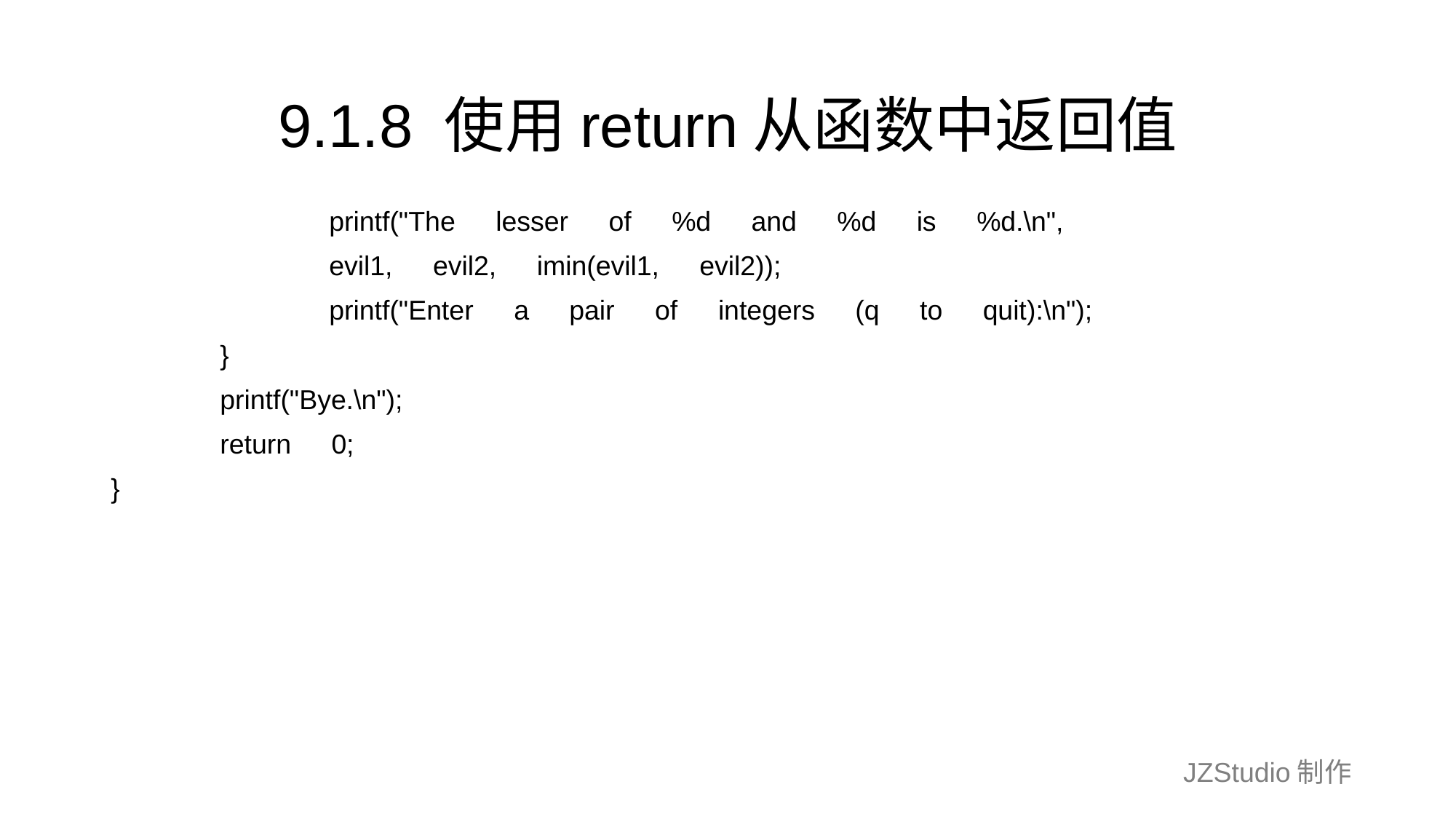

# 9.1.8 使用return从函数中返回值
		printf("The　lesser　of　%d　and　%d　is　%d.\n",
		evil1,　evil2,　imin(evil1,　evil2));
		printf("Enter　a　pair　of　integers　(q　to　quit):\n");
	}
	printf("Bye.\n");
	return　0;
}